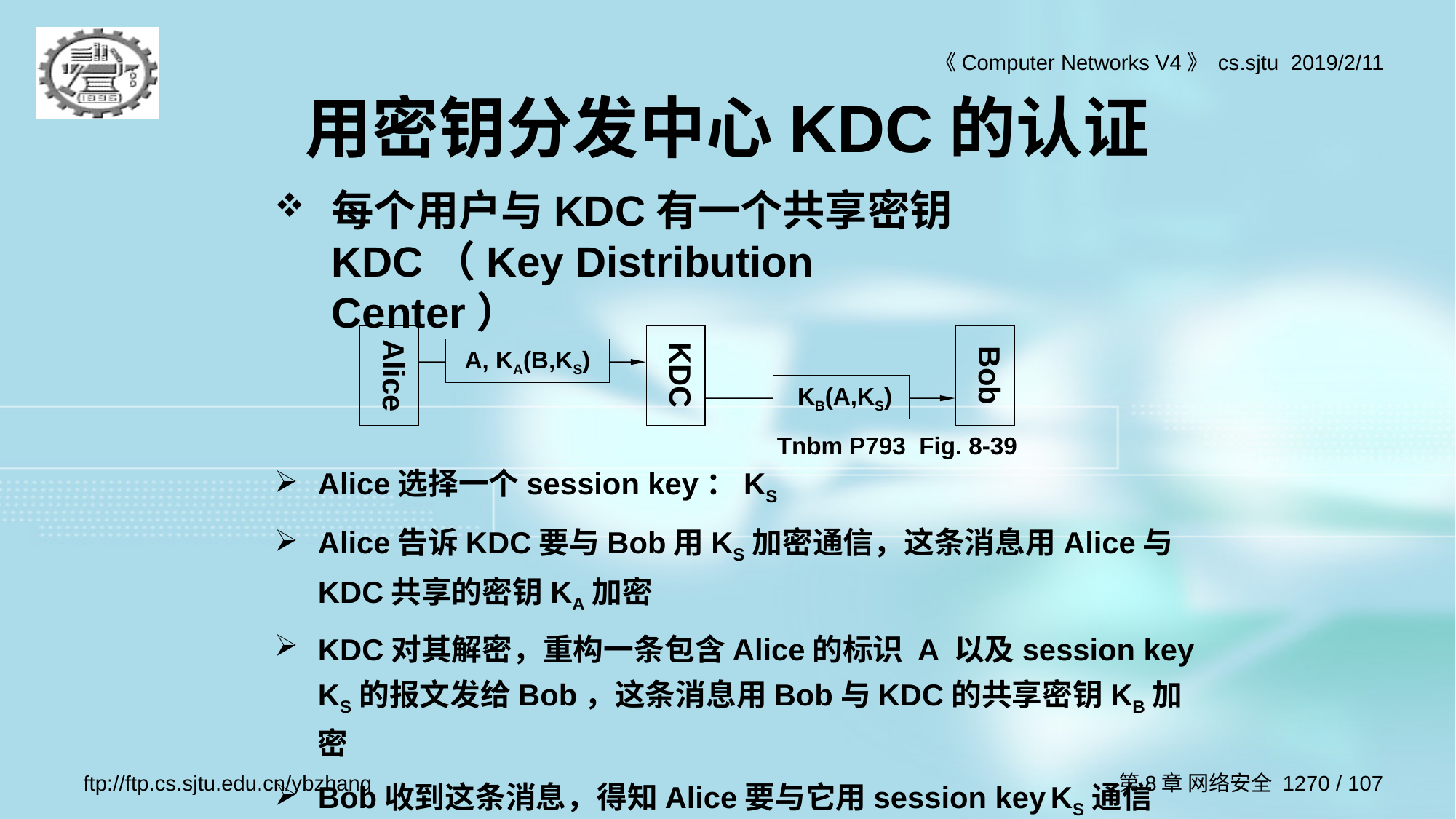

用密钥分发中心KDC的认证
每个用户与KDC有一个共享密钥
	KDC（Key Distribution Center）
Alice
KDC
Bob
A, KA(B,KS)

 KB(A,KS)

Tnbm P793  Fig. 8-39
Alice选择一个session key：KS
Alice告诉KDC要与Bob用KS加密通信，这条消息用Alice与KDC共享的密钥KA加密
KDC对其解密，重构一条包含Alice的标识 A 以及session key KS的报文发给Bob，这条消息用Bob与KDC的共享密钥KB加密
Bob收到这条消息，得知Alice要与它用session key KS通信